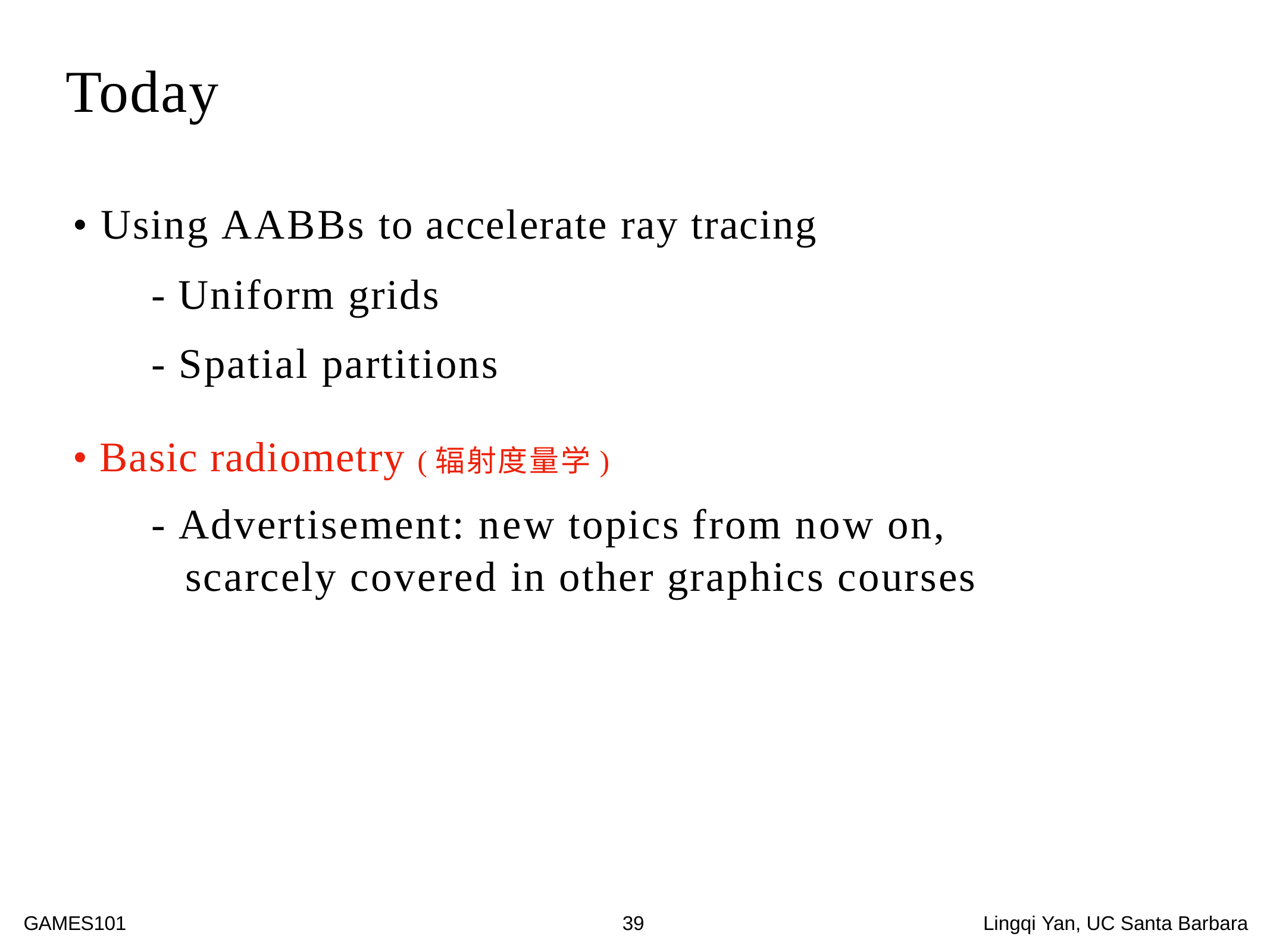

Today

• Using AABBs to accelerate ray tracing

- Uniform grids

- Spatial partitions

• Basic radiometry (辐射度量学)

- Advertisement: new topics from now on,
scarcely covered in other graphics courses
GAMES101	39	Lingqi Yan, UC Santa Barbara